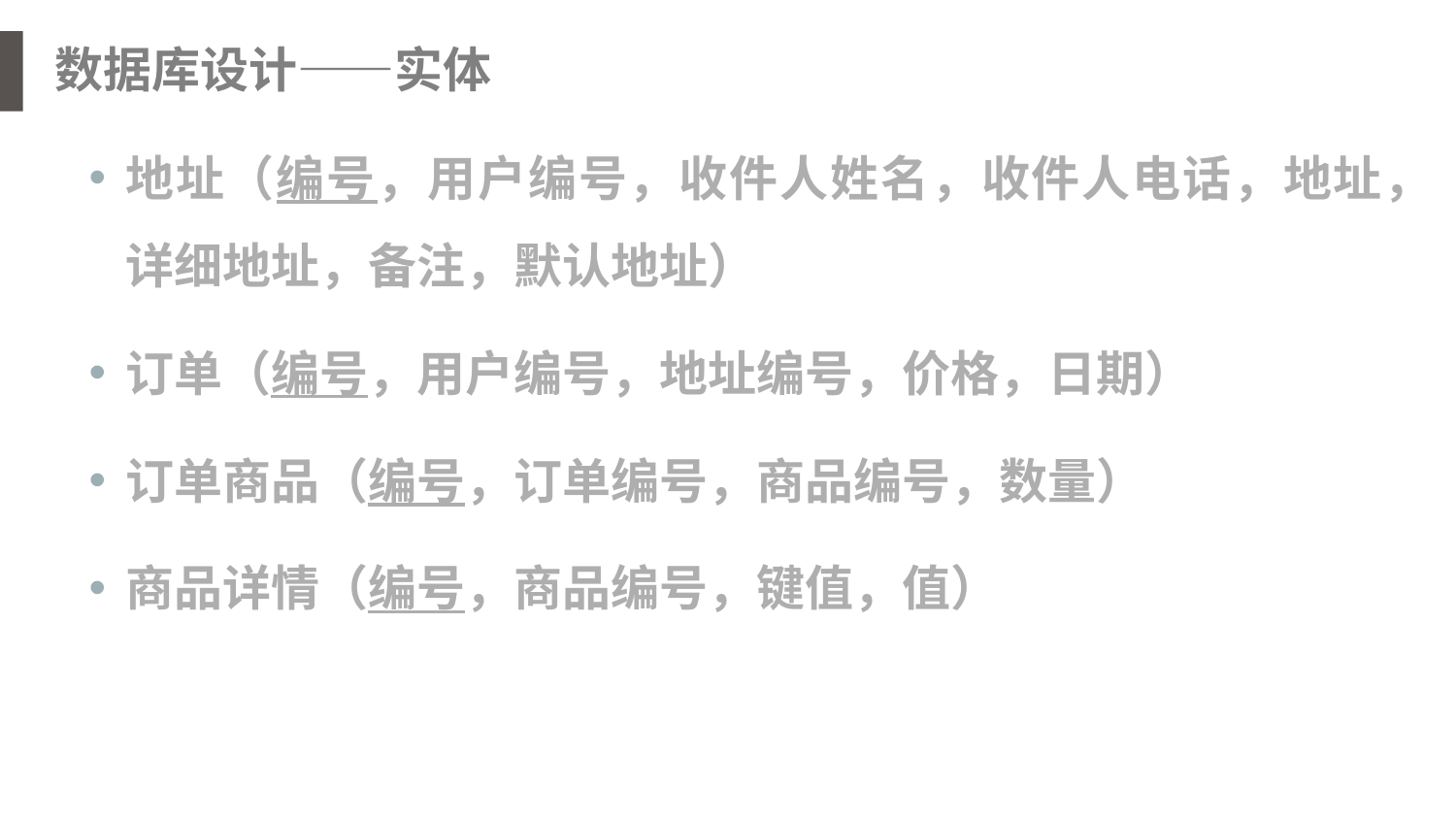

数据库设计——实体
地址（编号，用户编号，收件人姓名，收件人电话，地址，详细地址，备注，默认地址）
订单（编号，用户编号，地址编号，价格，日期）
订单商品（编号，订单编号，商品编号，数量）
商品详情（编号，商品编号，键值，值）